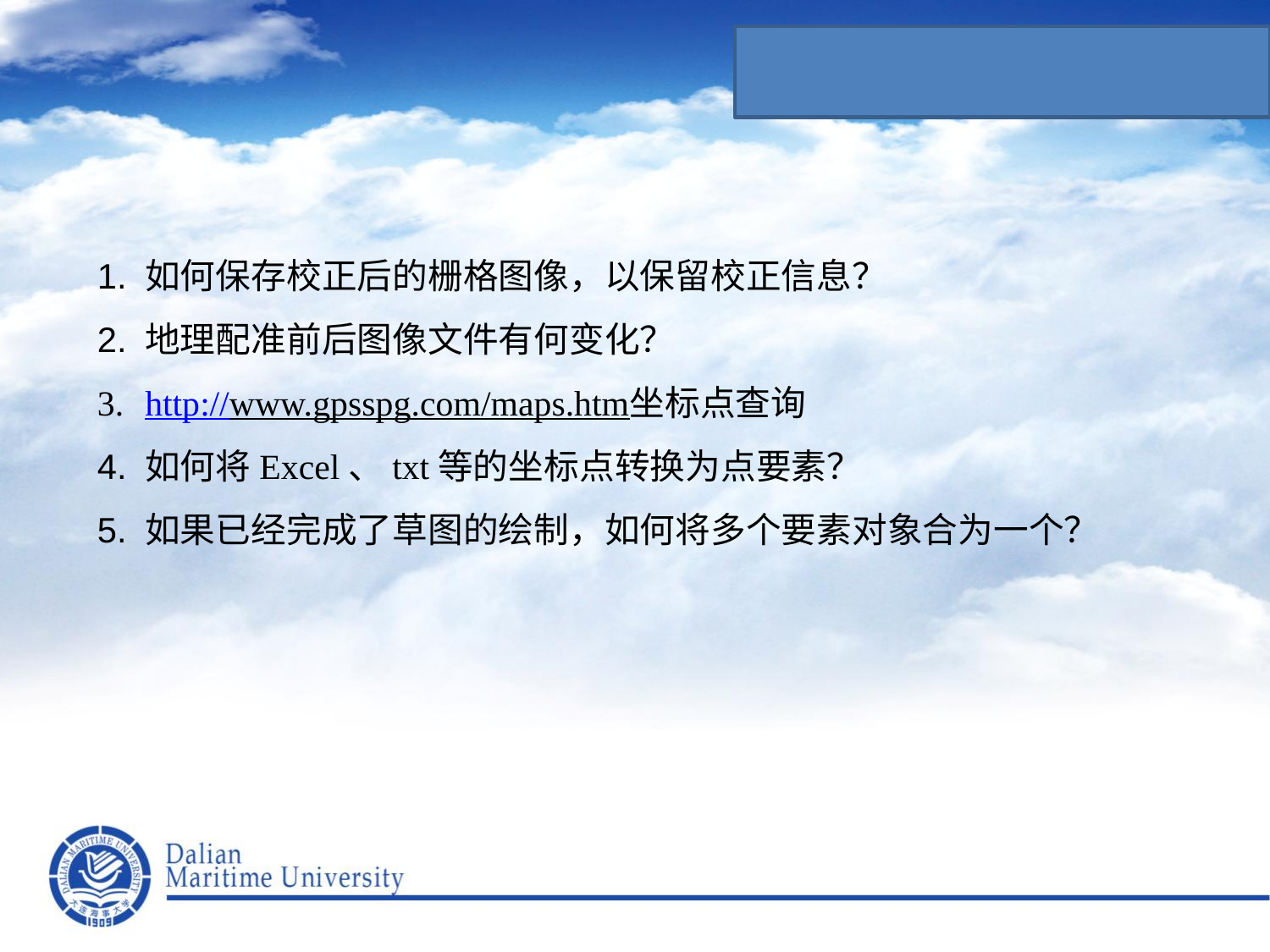

如何保存校正后的栅格图像，以保留校正信息？
地理配准前后图像文件有何变化？
http://www.gpsspg.com/maps.htm坐标点查询
如何将Excel、txt等的坐标点转换为点要素？
如果已经完成了草图的绘制，如何将多个要素对象合为一个？